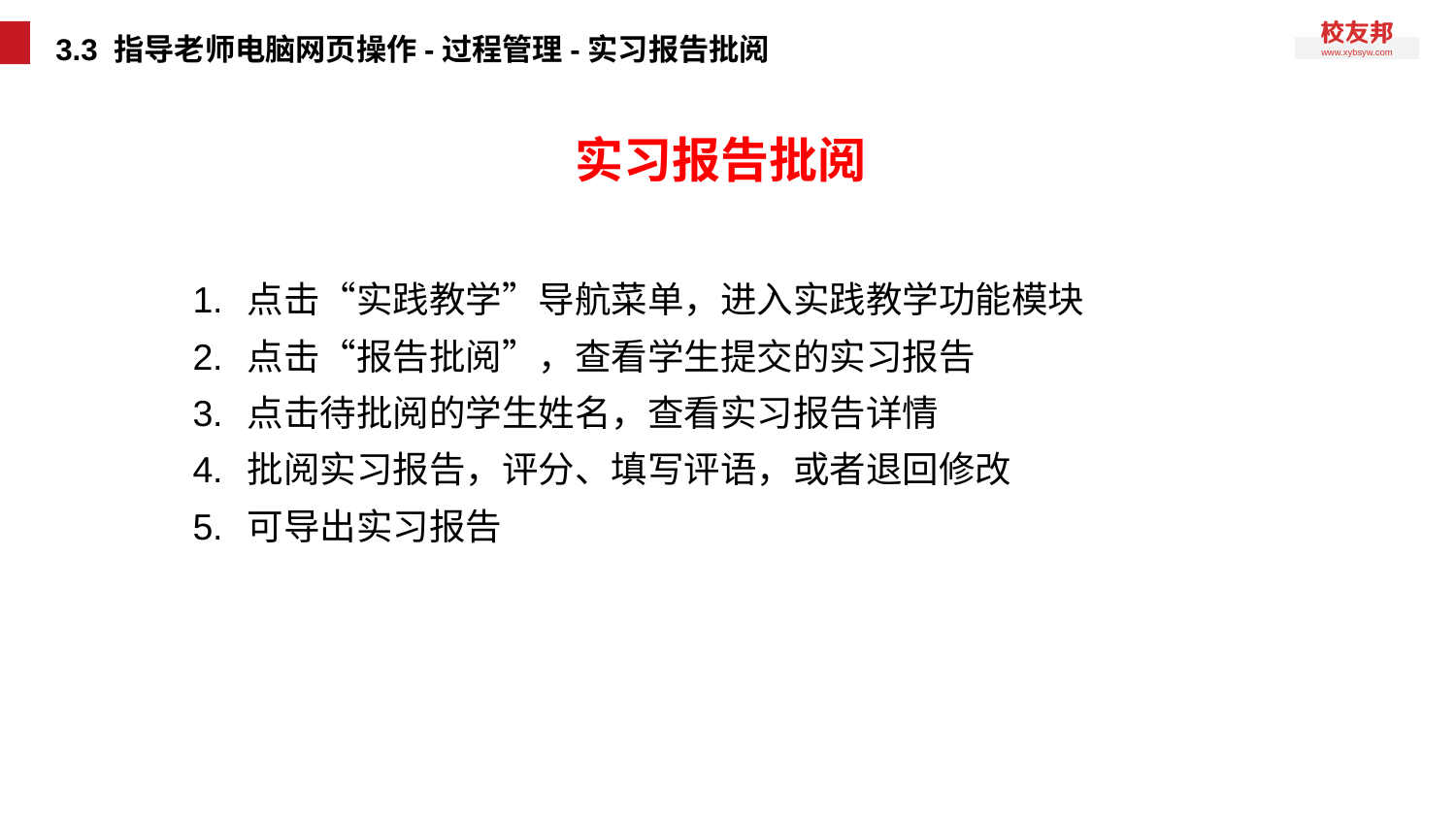

# 3.3 指导老师电脑网页操作-过程管理-实习报告批阅
实习报告批阅

点击“实践教学”导航菜单，进入实践教学功能模块
点击“报告批阅”，查看学生提交的实习报告
点击待批阅的学生姓名，查看实习报告详情
批阅实习报告，评分、填写评语，或者退回修改
可导出实习报告